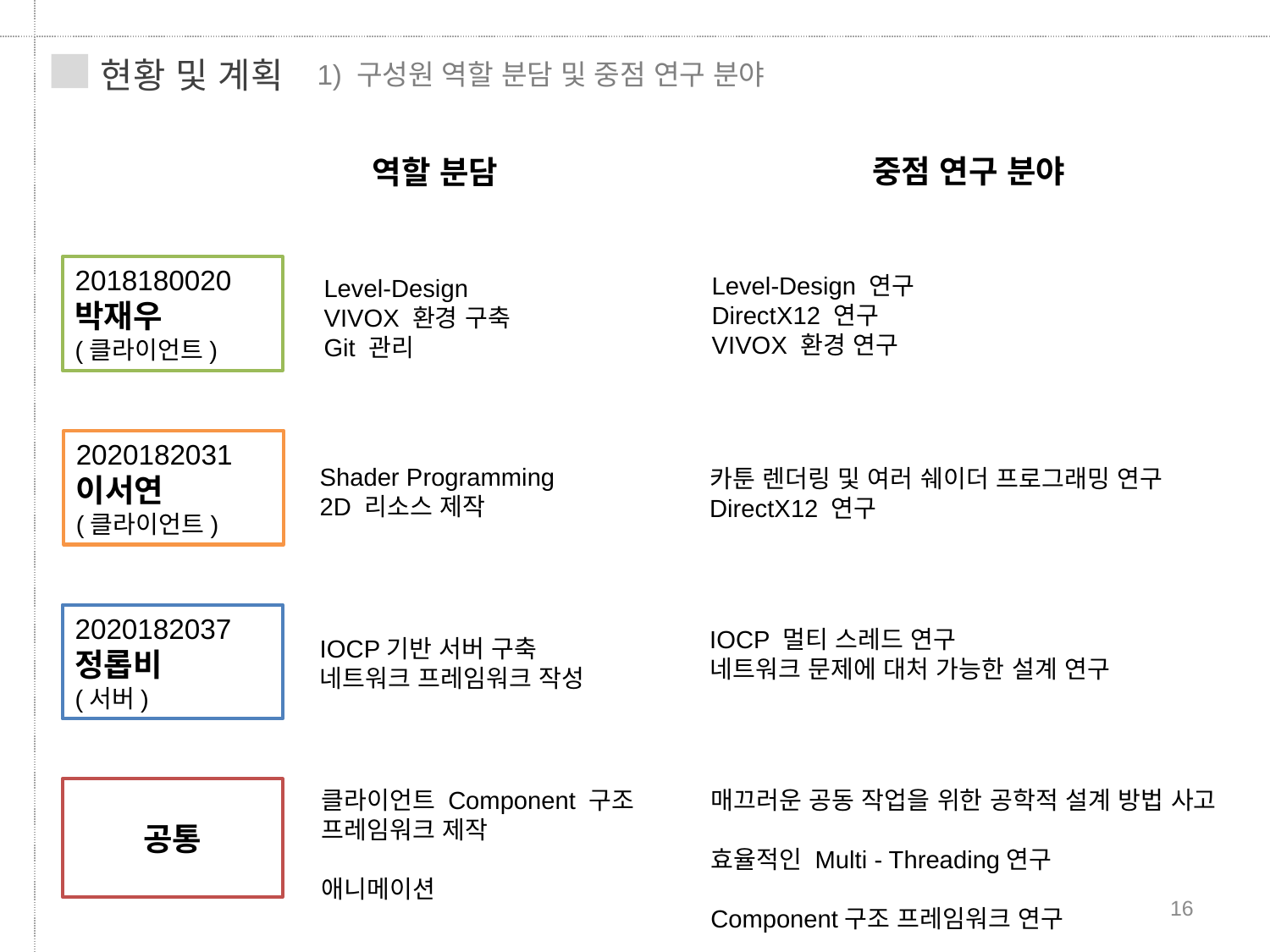

현황 및 계획
1) 구성원 역할 분담 및 중점 연구 분야

중점 연구 분야
역할 분담
2018180020
박재우
(클라이언트)
Level-Design 연구
DirectX12 연구
VIVOX 환경 연구

Level-Design
VIVOX 환경 구축
Git 관리
2020182031
이서연
(클라이언트)
Shader Programming
2D 리소스 제작
카툰 렌더링 및 여러 쉐이더 프로그래밍 연구
DirectX12 연구

2020182037
정롭비
(서버)
IOCP 멀티 스레드 연구
네트워크 문제에 대처 가능한 설계 연구
IOCP기반 서버 구축
네트워크 프레임워크 작성

공통

클라이언트 Component 구조
프레임워크 제작

애니메이션

매끄러운 공동 작업을 위한 공학적 설계 방법 사고

효율적인 Multi - Threading연구

Component구조 프레임워크 연구
16